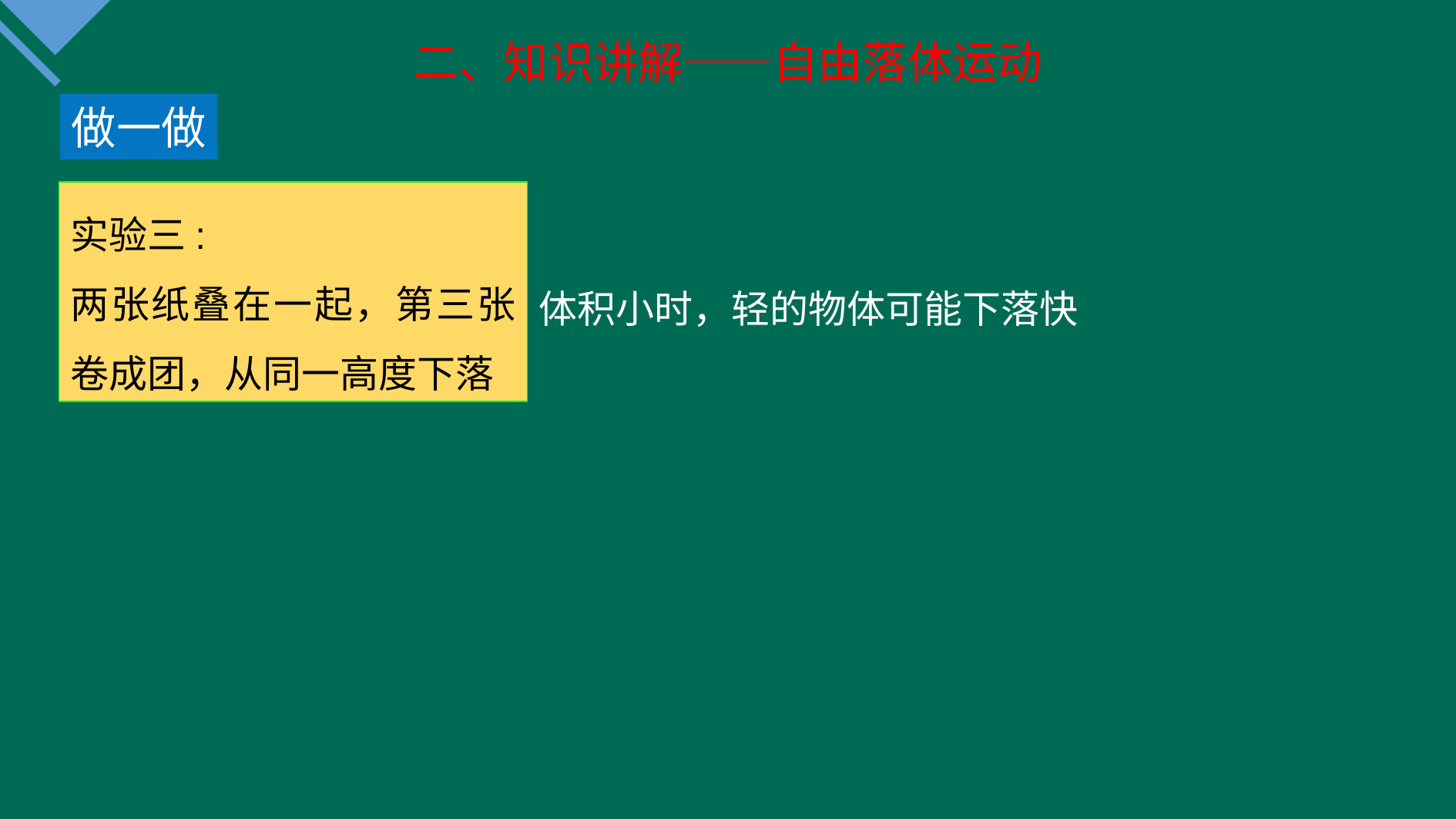

二、知识讲解——自由落体运动
做一做
实验三:
两张纸叠在一起，第三张卷成团，从同一高度下落
体积小时，轻的物体可能下落快